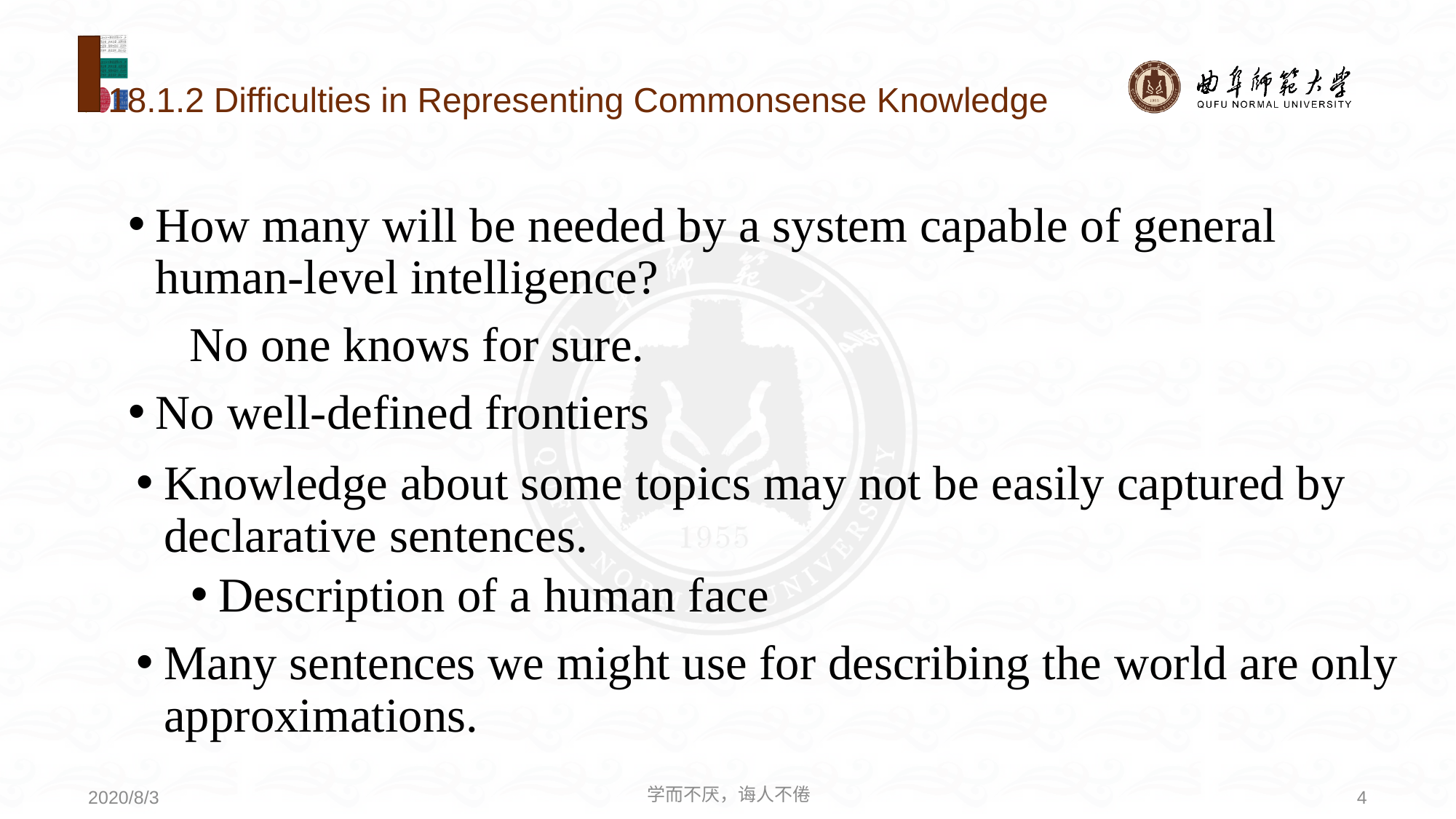

# 18.1.2 Difficulties in Representing Commonsense Knowledge
How many will be needed by a system capable of general human-level intelligence?
     No one knows for sure.
No well-defined frontiers
Knowledge about some topics may not be easily captured by declarative sentences.
Description of a human face
Many sentences we might use for describing the world are only approximations.
学而不厌，诲人不倦
4
2020/8/3